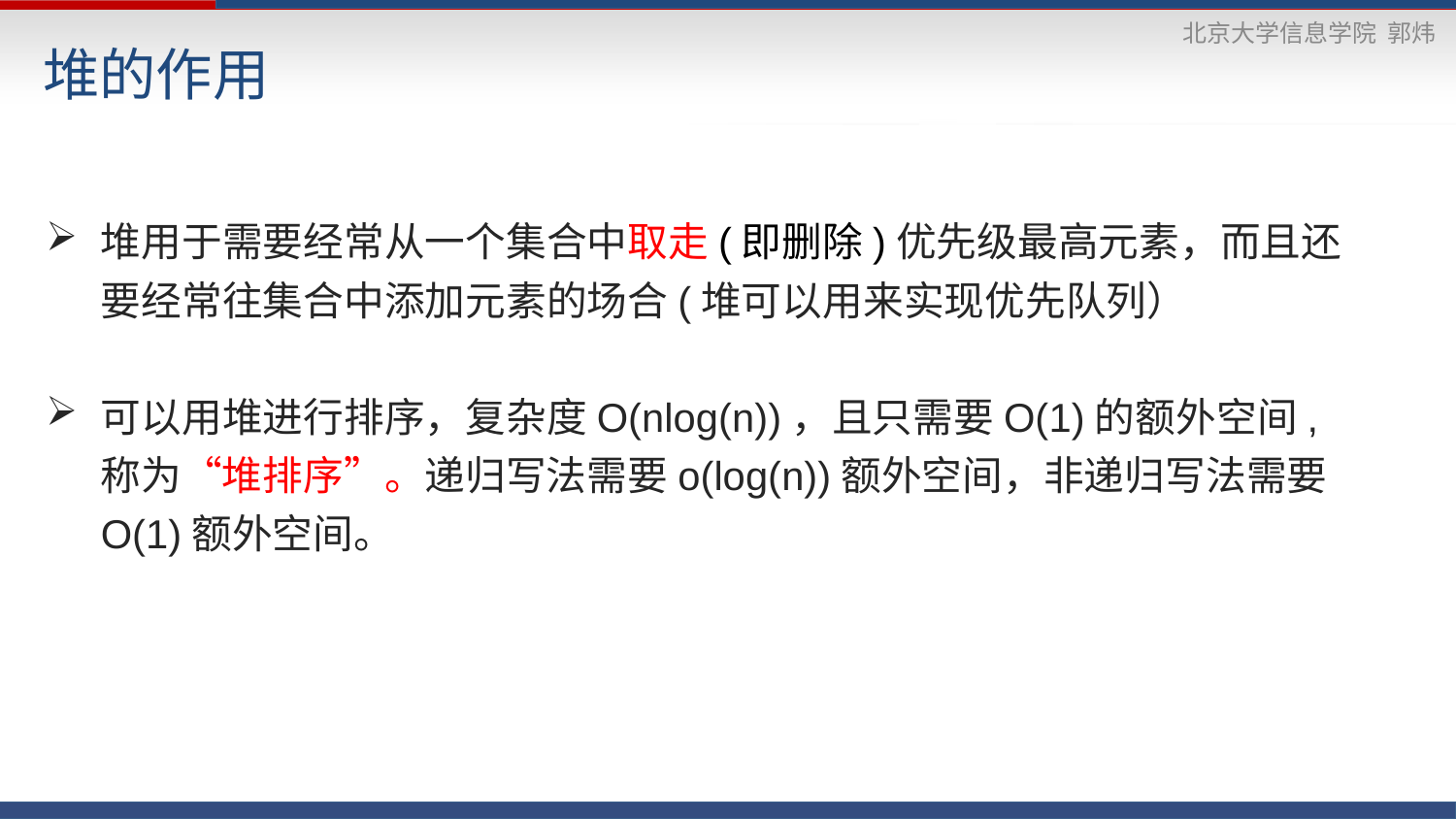

# 堆的作用

堆用于需要经常从一个集合中取走(即删除)优先级最高元素，而且还要经常往集合中添加元素的场合(堆可以用来实现优先队列）

可以用堆进行排序，复杂度O(nlog(n))，且只需要O(1)的额外空间,称为“堆排序”。递归写法需要o(log(n))额外空间，非递归写法需要O(1)额外空间。
7